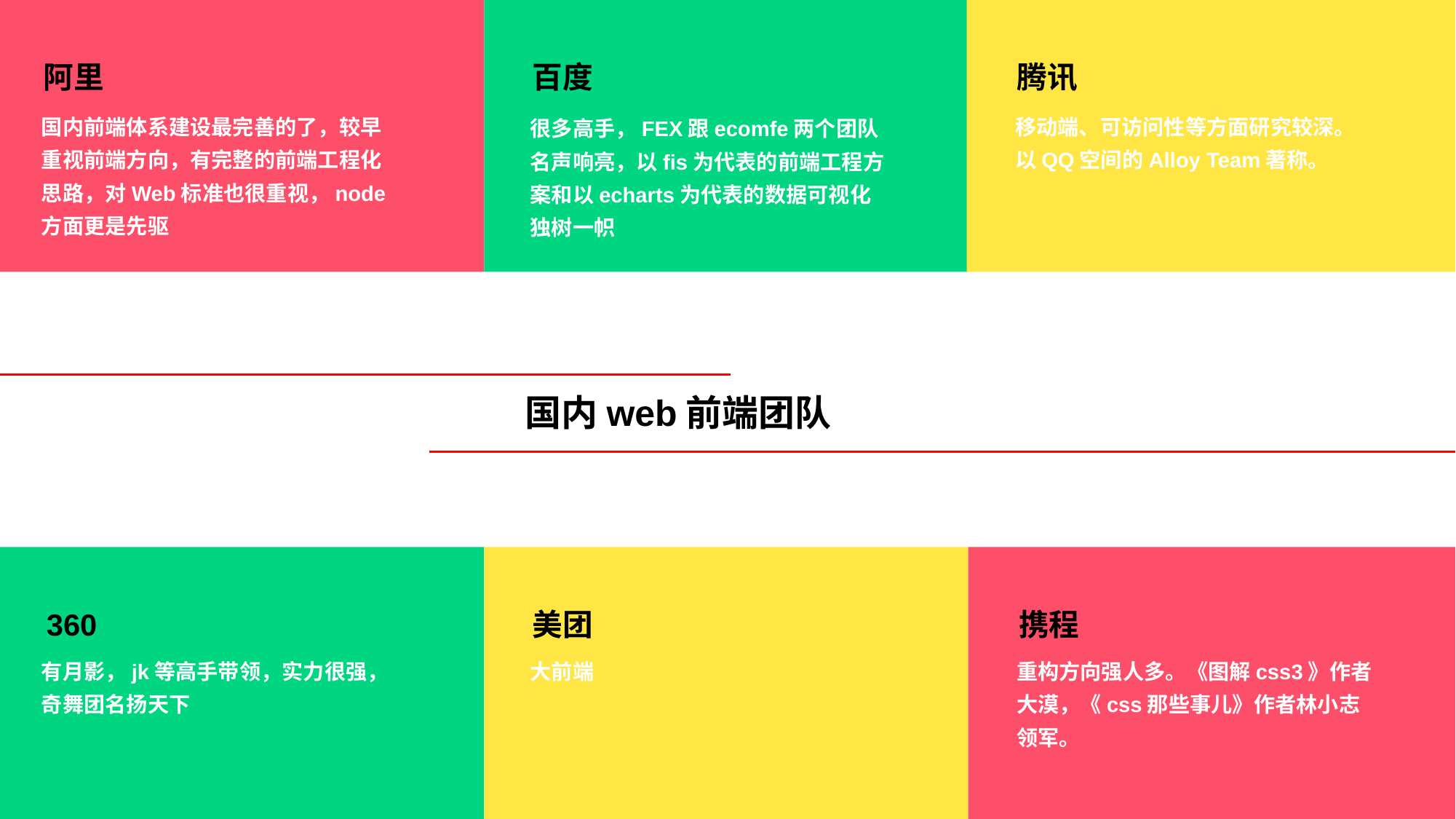

百度
很多高手，FEX跟ecomfe两个团队名声响亮，以fis为代表的前端工程方案和以echarts为代表的数据可视化独树一帜

腾讯
移动端、可访问性等方面研究较深。以QQ空间的Alloy Team著称。
阿里
国内前端体系建设最完善的了，较早重视前端方向，有完整的前端工程化思路，对Web标准也很重视，node方面更是先驱
国内web前端团队

360
有月影，jk等高手带领，实力很强，奇舞团名扬天下

美团
大前端

携程
重构方向强人多。《图解css3》作者大漠，《css那些事儿》作者林小志领军。